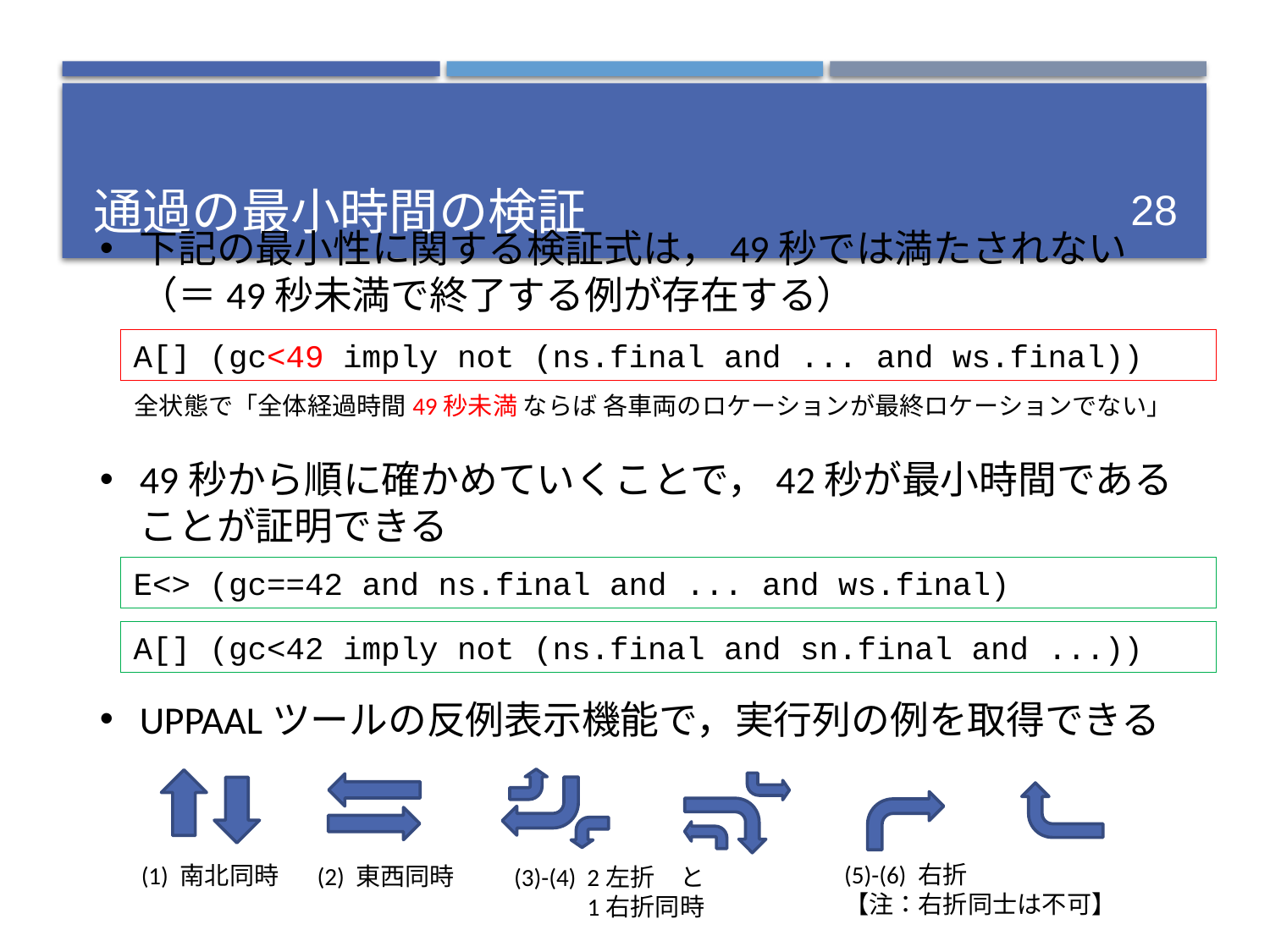

# 通過の最小時間の検証
28
下記の最小性に関する検証式は，49秒では満たされない（＝49秒未満で終了する例が存在する）
A[] (gc<49 imply not (ns.final and ... and ws.final))
全状態で「全体経過時間49秒未満 ならば 各車両のロケーションが最終ロケーションでない」
49秒から順に確かめていくことで，42秒が最小時間であることが証明できる
E<> (gc==42 and ns.final and ... and ws.final)
A[] (gc<42 imply not (ns.final and sn.final and ...))
UPPAALツールの反例表示機能で，実行列の例を取得できる

(5)-(6) 右折
【注：右折同士は不可】
(1) 南北同時
(2) 東西同時
(3)-(4)  2左折　と
1右折同時